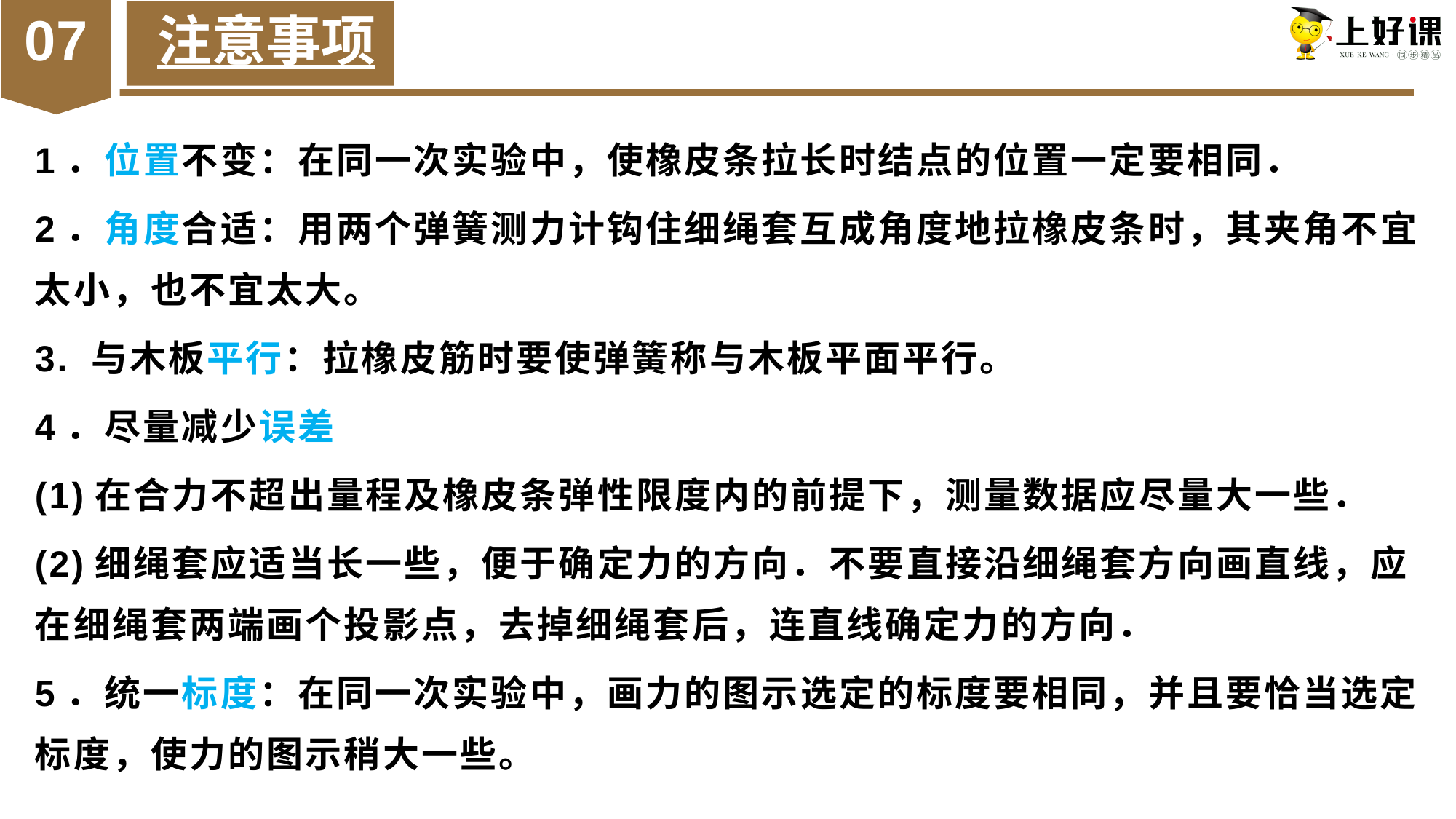

07

注意事项

1．位置不变：在同一次实验中，使橡皮条拉长时结点的位置一定要相同．
2．角度合适：用两个弹簧测力计钩住细绳套互成角度地拉橡皮条时，其夹角不宜太小，也不宜太大。
3. 与木板平行：拉橡皮筋时要使弹簧称与木板平面平行。
4．尽量减少误差
(1)在合力不超出量程及橡皮条弹性限度内的前提下，测量数据应尽量大一些．
(2)细绳套应适当长一些，便于确定力的方向．不要直接沿细绳套方向画直线，应在细绳套两端画个投影点，去掉细绳套后，连直线确定力的方向．
5．统一标度：在同一次实验中，画力的图示选定的标度要相同，并且要恰当选定标度，使力的图示稍大一些。